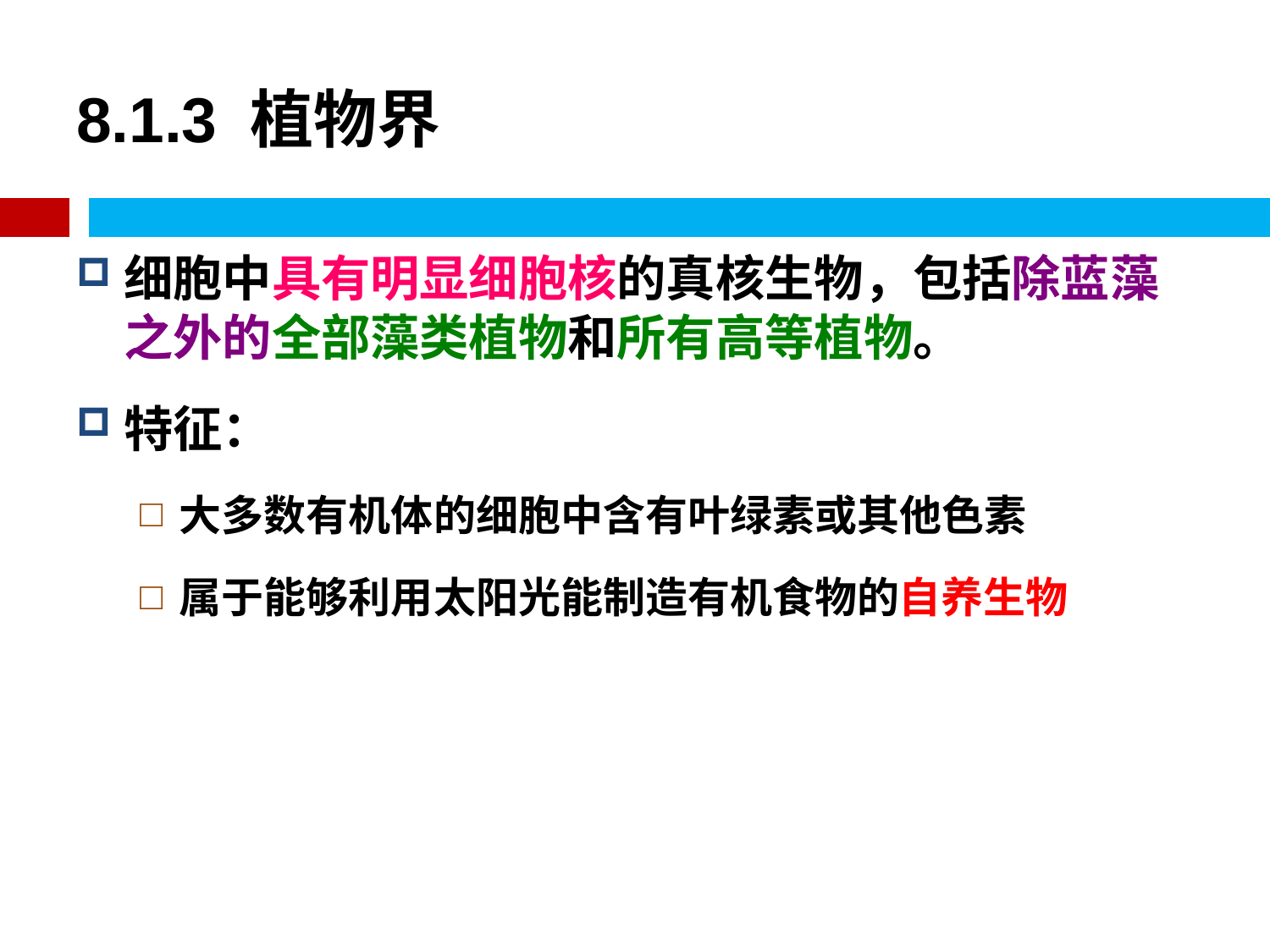

# 8.1.3 植物界
细胞中具有明显细胞核的真核生物，包括除蓝藻之外的全部藻类植物和所有高等植物。
特征：
大多数有机体的细胞中含有叶绿素或其他色素
属于能够利用太阳光能制造有机食物的自养生物